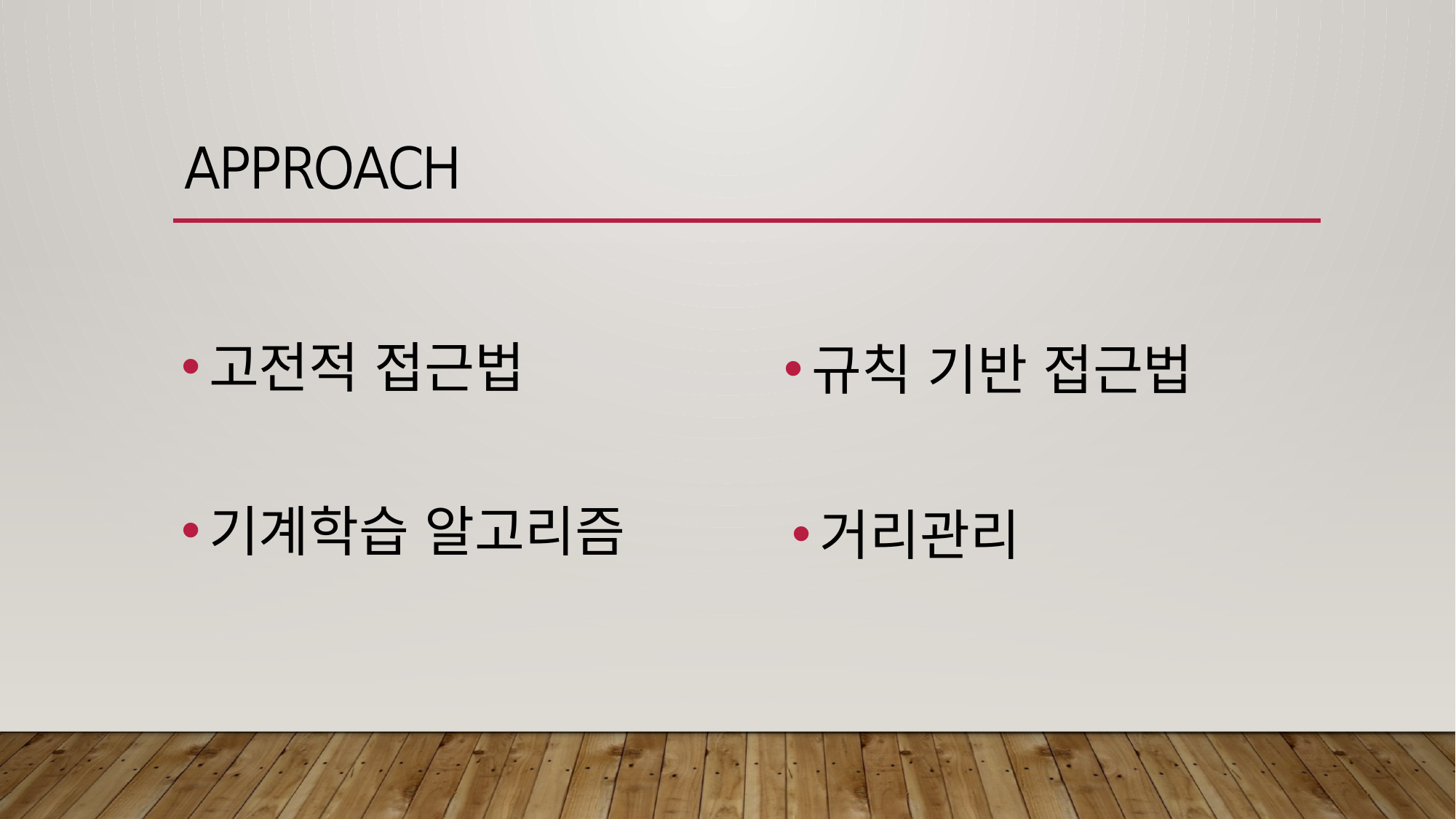

# APPROACH

고전적 접근법
규칙 기반 접근법
기계학습 알고리즘
거리관리